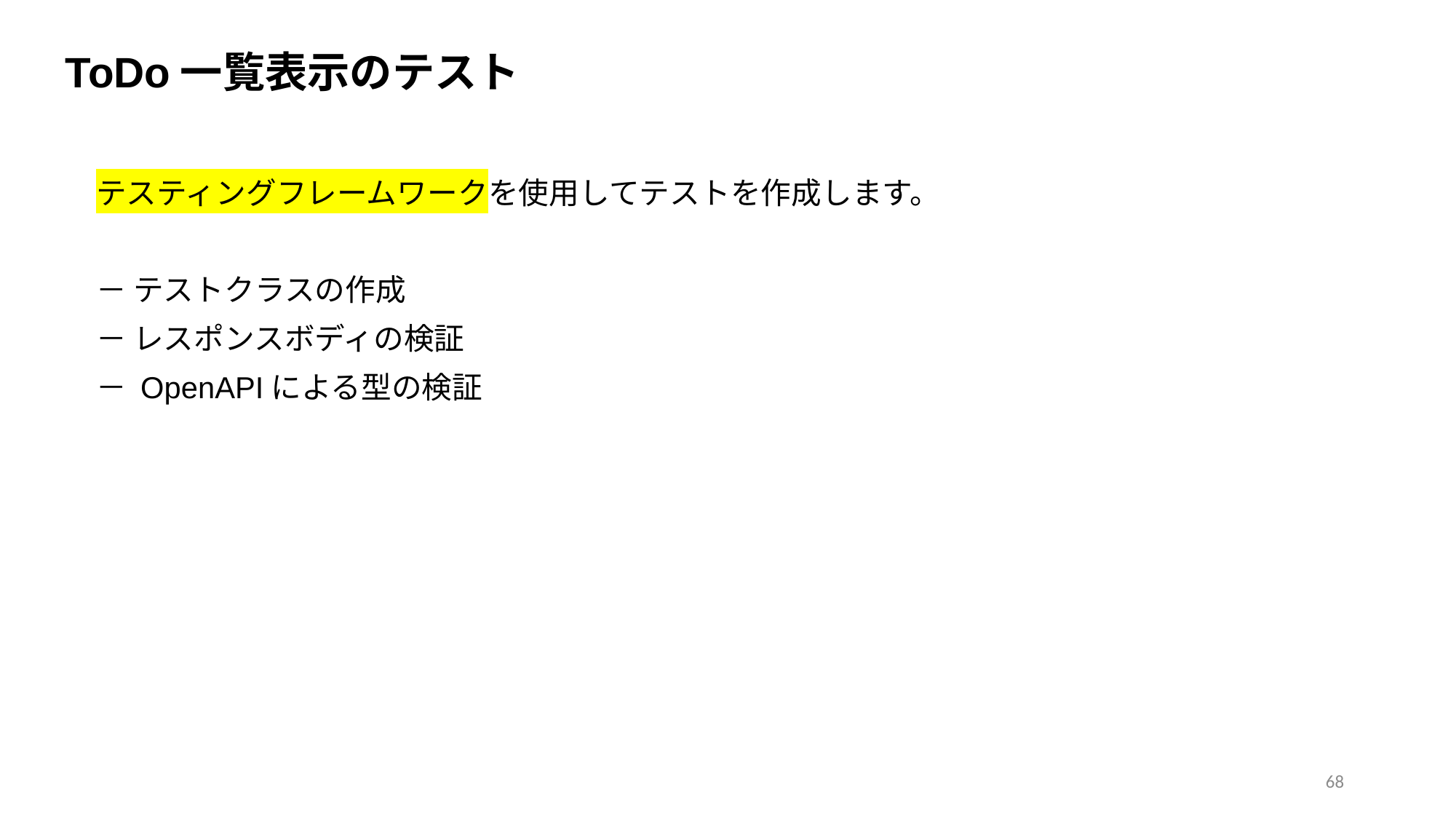

ToDo一覧表示のテスト
テスティングフレームワークを使用してテストを作成します。

－ テストクラスの作成
－ レスポンスボディの検証
－ OpenAPIによる型の検証
68